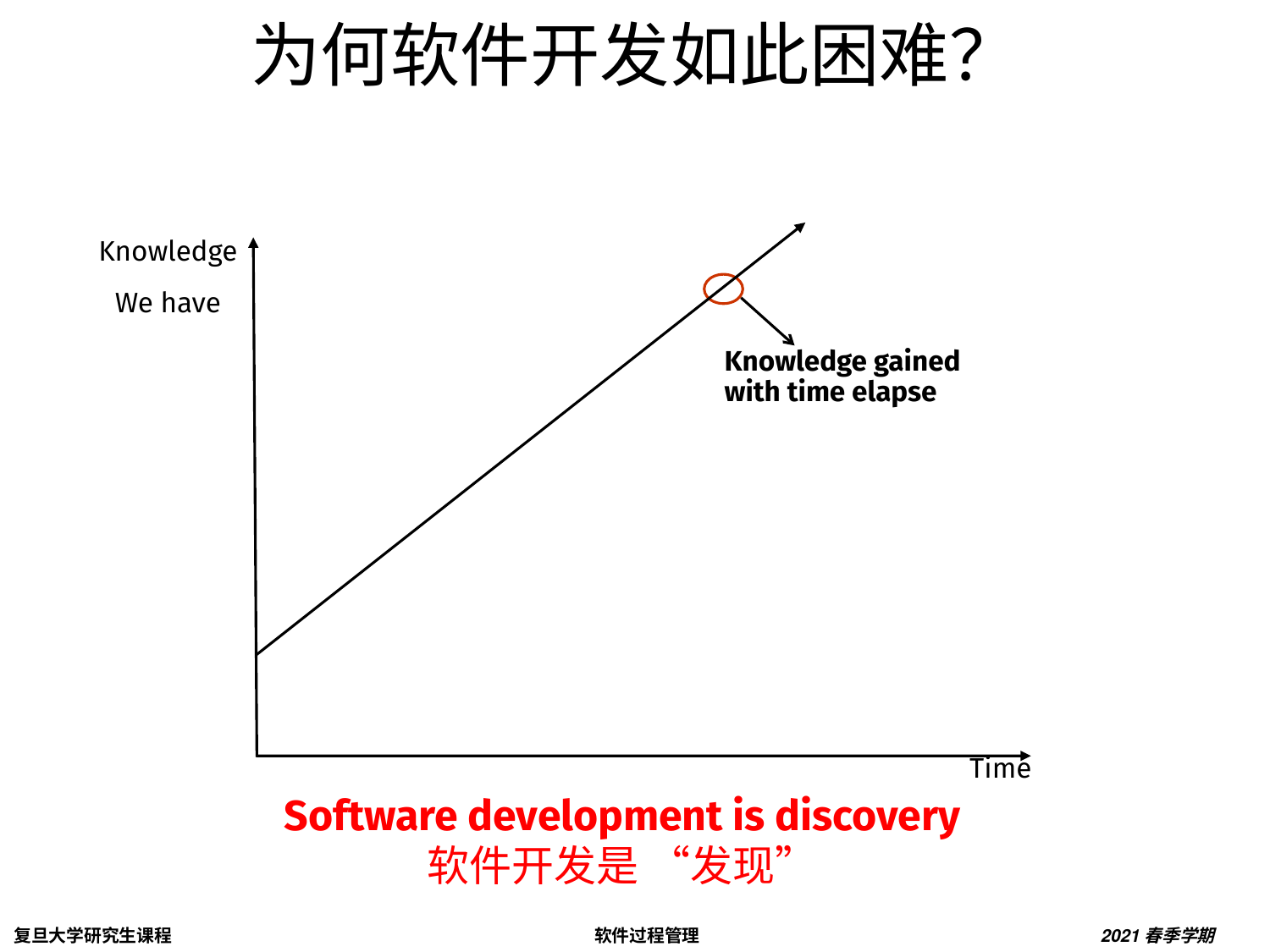

# 为何软件开发如此困难？

Knowledge gained with time elapse
Knowledge
We have

Time

Software development is discovery
软件开发是 “发现”